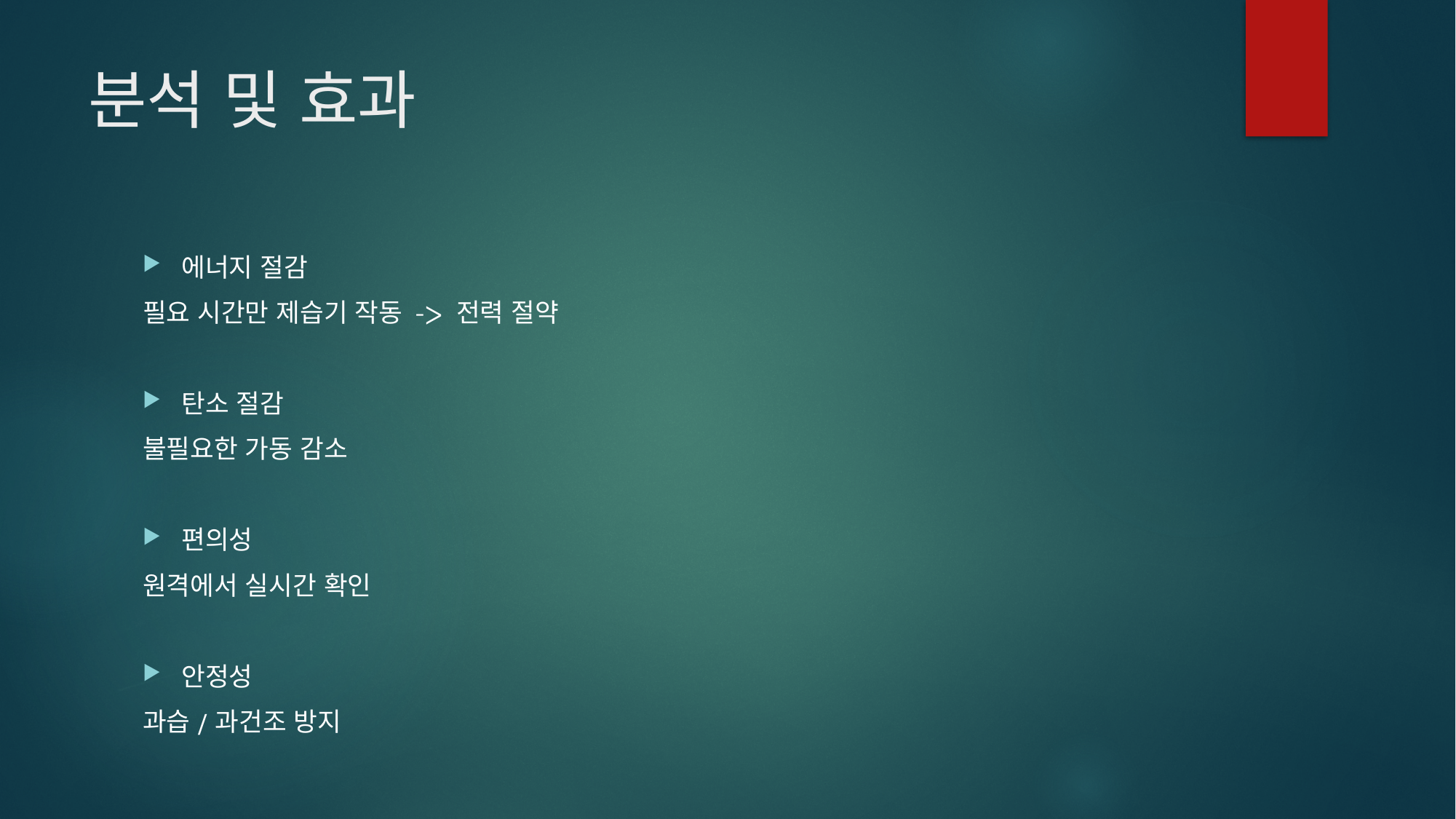

# 분석 및 효과
에너지 절감
필요 시간만 제습기 작동 -> 전력 절약

탄소 절감
불필요한 가동 감소

편의성
원격에서 실시간 확인

안정성
과습/과건조 방지